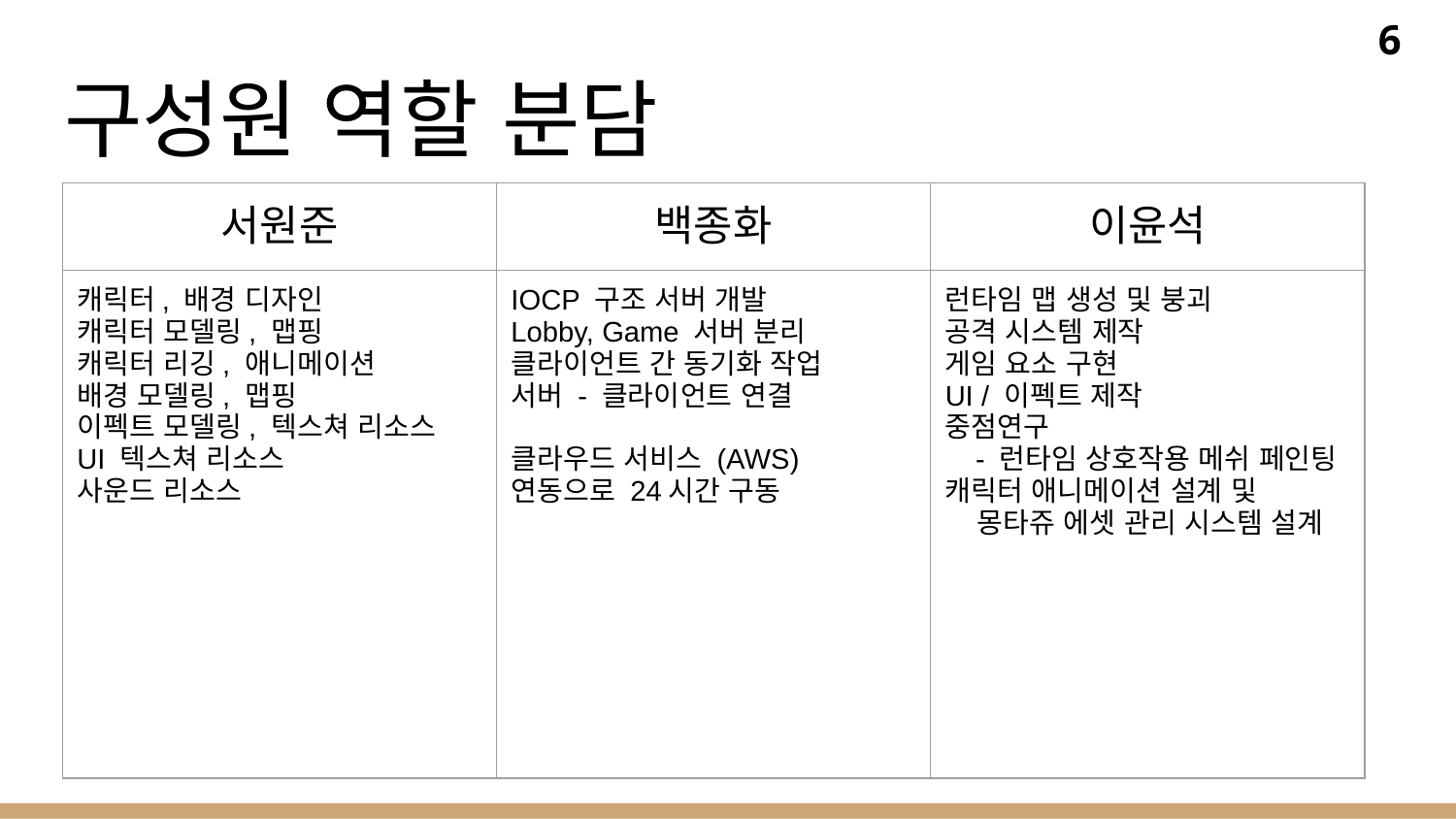

6
# 구성원 역할 분담
| 서원준 | 백종화 | 이윤석 |
| --- | --- | --- |
| 캐릭터, 배경 디자인 캐릭터 모델링, 맵핑 캐릭터 리깅, 애니메이션 배경 모델링, 맵핑 이펙트 모델링, 텍스쳐 리소스 UI 텍스쳐 리소스 사운드 리소스 | IOCP 구조 서버 개발 Lobby, Game 서버 분리 클라이언트 간 동기화 작업 서버 - 클라이언트 연결 클라우드 서비스 (AWS) 연동으로 24시간 구동 | 런타임 맵 생성 및 붕괴 공격 시스템 제작 게임 요소 구현 UI / 이펙트 제작 중점연구 - 런타임 상호작용 메쉬 페인팅 캐릭터 애니메이션 설계 및 몽타쥬 에셋 관리 시스템 설계 |